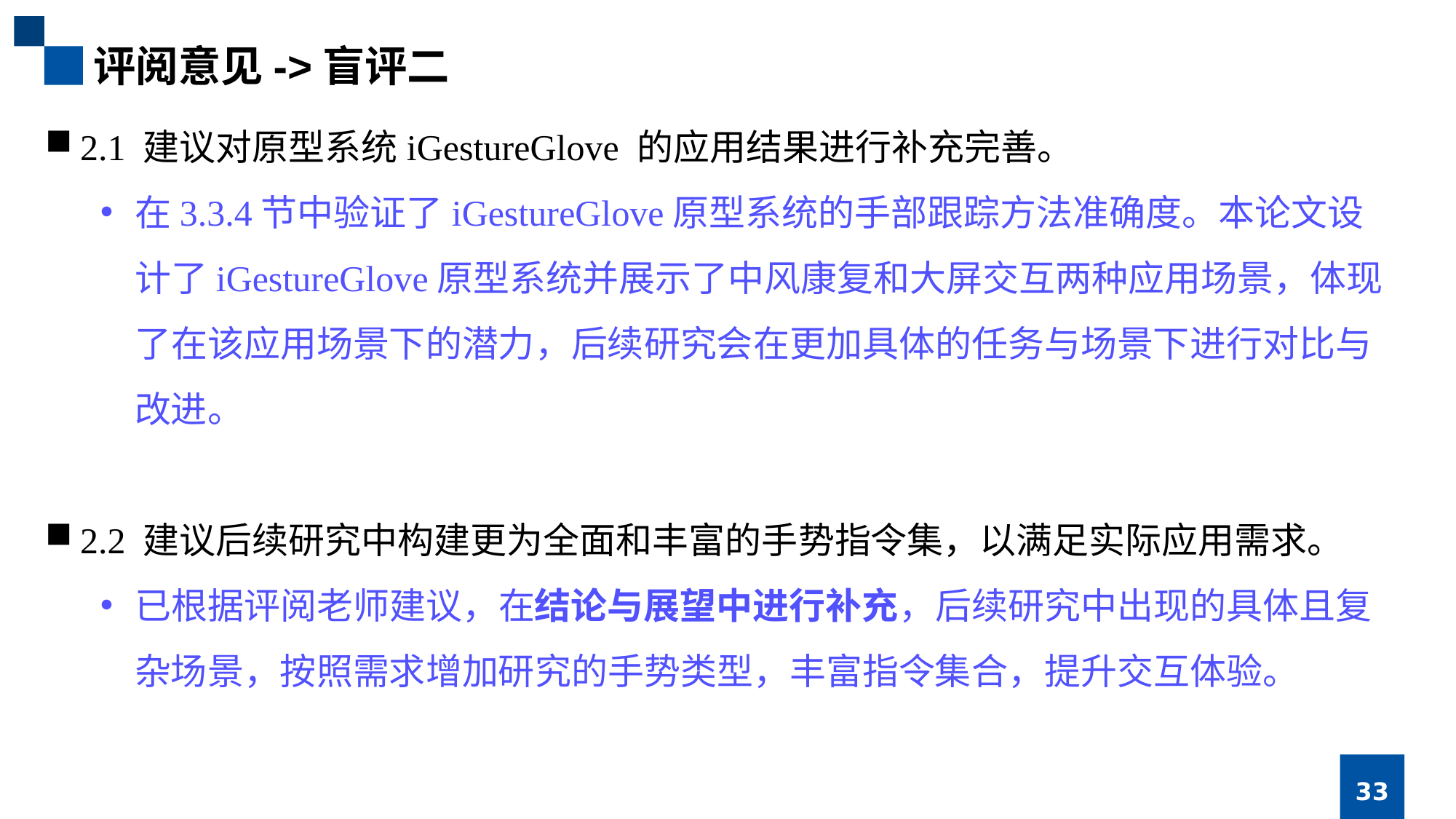

评阅意见->盲评二
2.1 建议对原型系统iGestureGlove 的应用结果进行补充完善。
在3.3.4节中验证了iGestureGlove原型系统的手部跟踪方法准确度。本论文设计了iGestureGlove原型系统并展示了中风康复和大屏交互两种应用场景，体现了在该应用场景下的潜力，后续研究会在更加具体的任务与场景下进行对比与改进。

2.2 建议后续研究中构建更为全面和丰富的手势指令集，以满足实际应用需求。
已根据评阅老师建议，在结论与展望中进行补充，后续研究中出现的具体且复杂场景，按照需求增加研究的手势类型，丰富指令集合，提升交互体验。

33